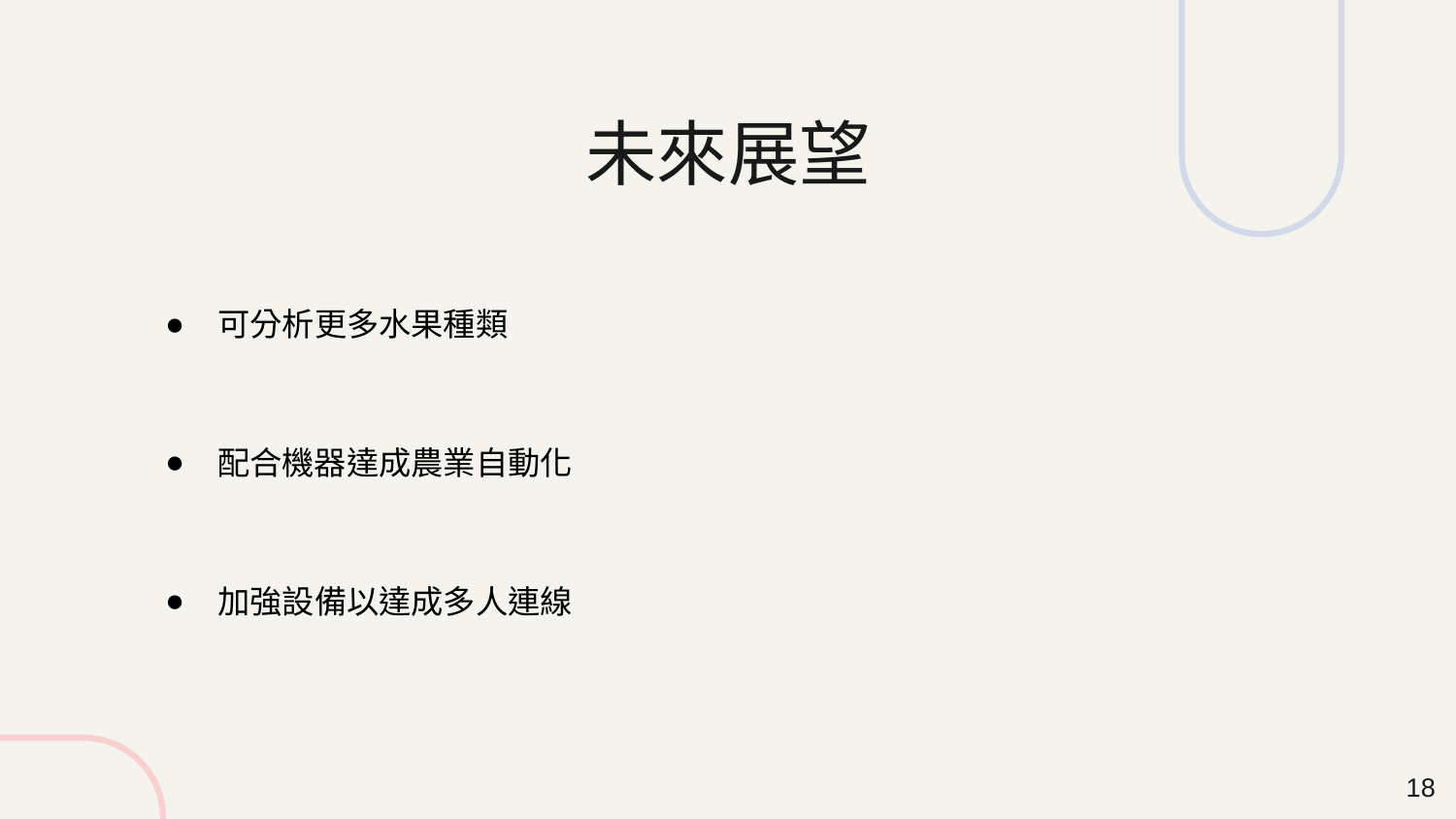

# 未來展望
可分析更多水果種類
配合機器達成農業自動化
加強設備以達成多人連線
18